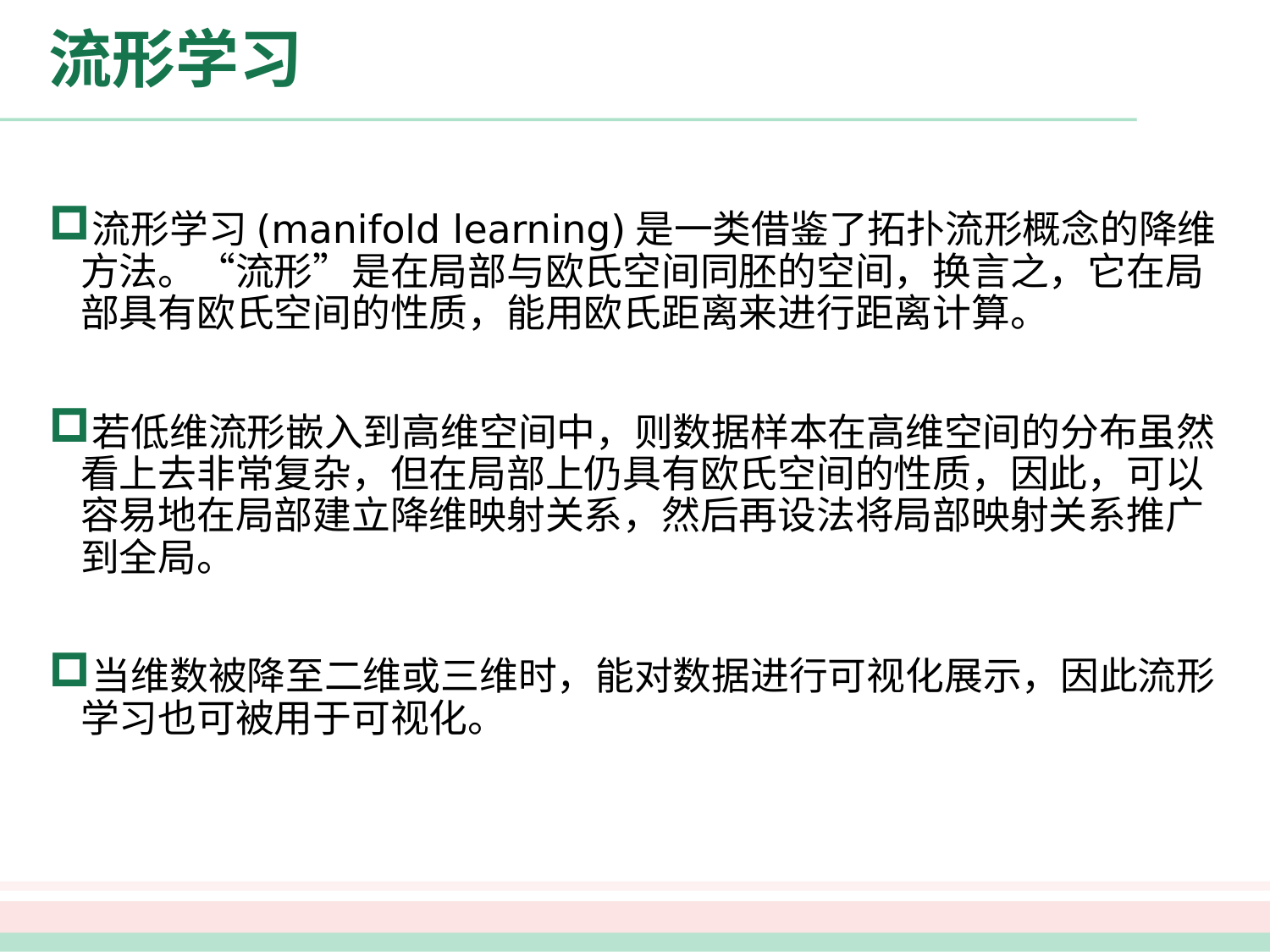

# 流形学习
流形学习(manifold learning)是一类借鉴了拓扑流形概念的降维方法。“流形”是在局部与欧氏空间同胚的空间，换言之，它在局部具有欧氏空间的性质，能用欧氏距离来进行距离计算。

若低维流形嵌入到高维空间中，则数据样本在高维空间的分布虽然看上去非常复杂，但在局部上仍具有欧氏空间的性质，因此，可以容易地在局部建立降维映射关系，然后再设法将局部映射关系推广到全局。

当维数被降至二维或三维时，能对数据进行可视化展示，因此流形学习也可被用于可视化。